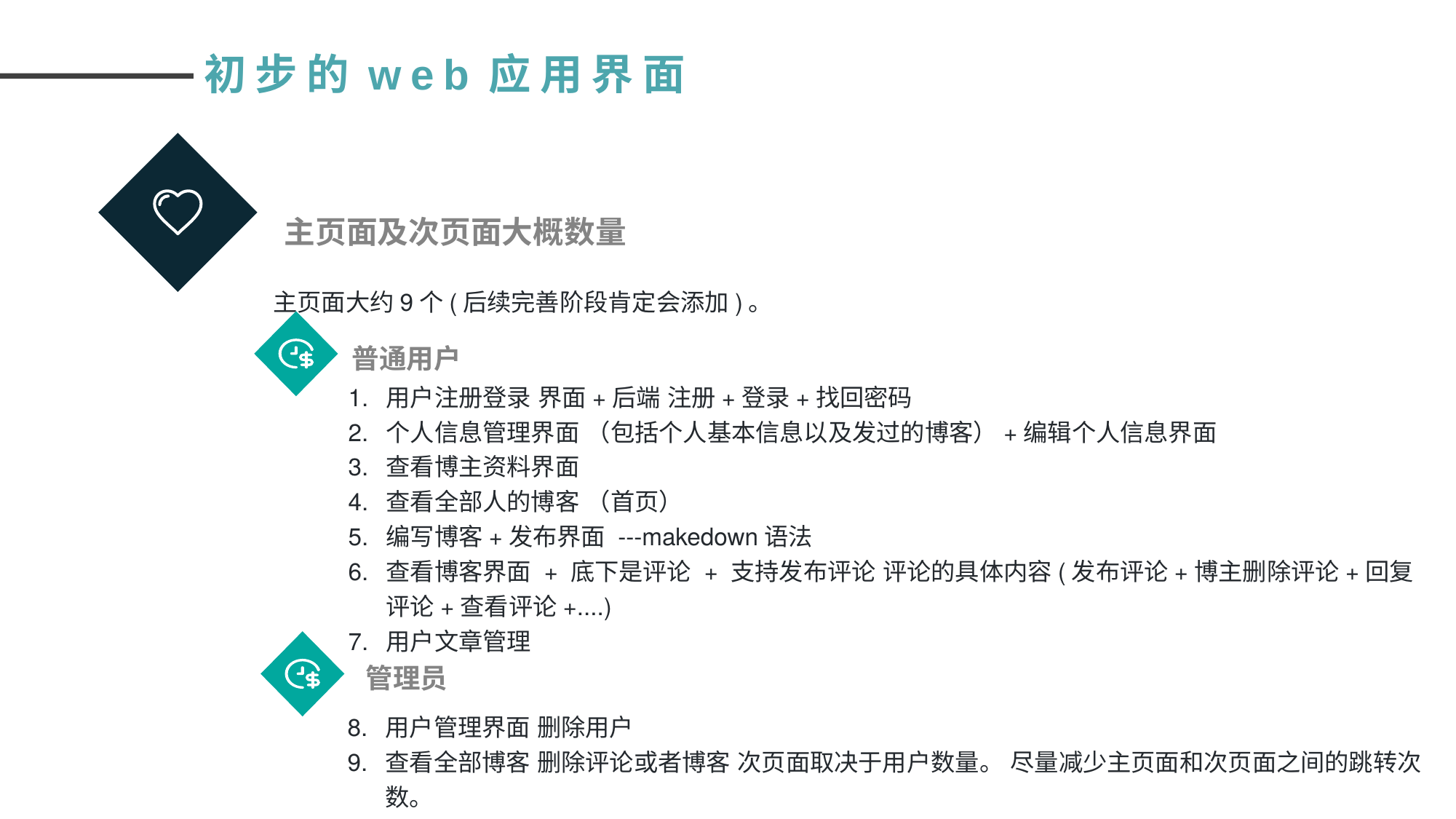

初步的web应用界面

主页面及次页面大概数量

主页面大约9个(后续完善阶段肯定会添加)。

普通用户

用户注册登录 界面+后端 注册+登录+找回密码
个人信息管理界面 （包括个人基本信息以及发过的博客）+编辑个人信息界面
查看博主资料界面
查看全部人的博客 （首页）
编写博客+发布界面 ---makedown语法
查看博客界面 + 底下是评论 + 支持发布评论 评论的具体内容(发布评论+博主删除评论+回复评论+查看评论+....)
用户文章管理

管理员

用户管理界面 删除用户
查看全部博客 删除评论或者博客 次页面取决于用户数量。 尽量减少主页面和次页面之间的跳转次数。